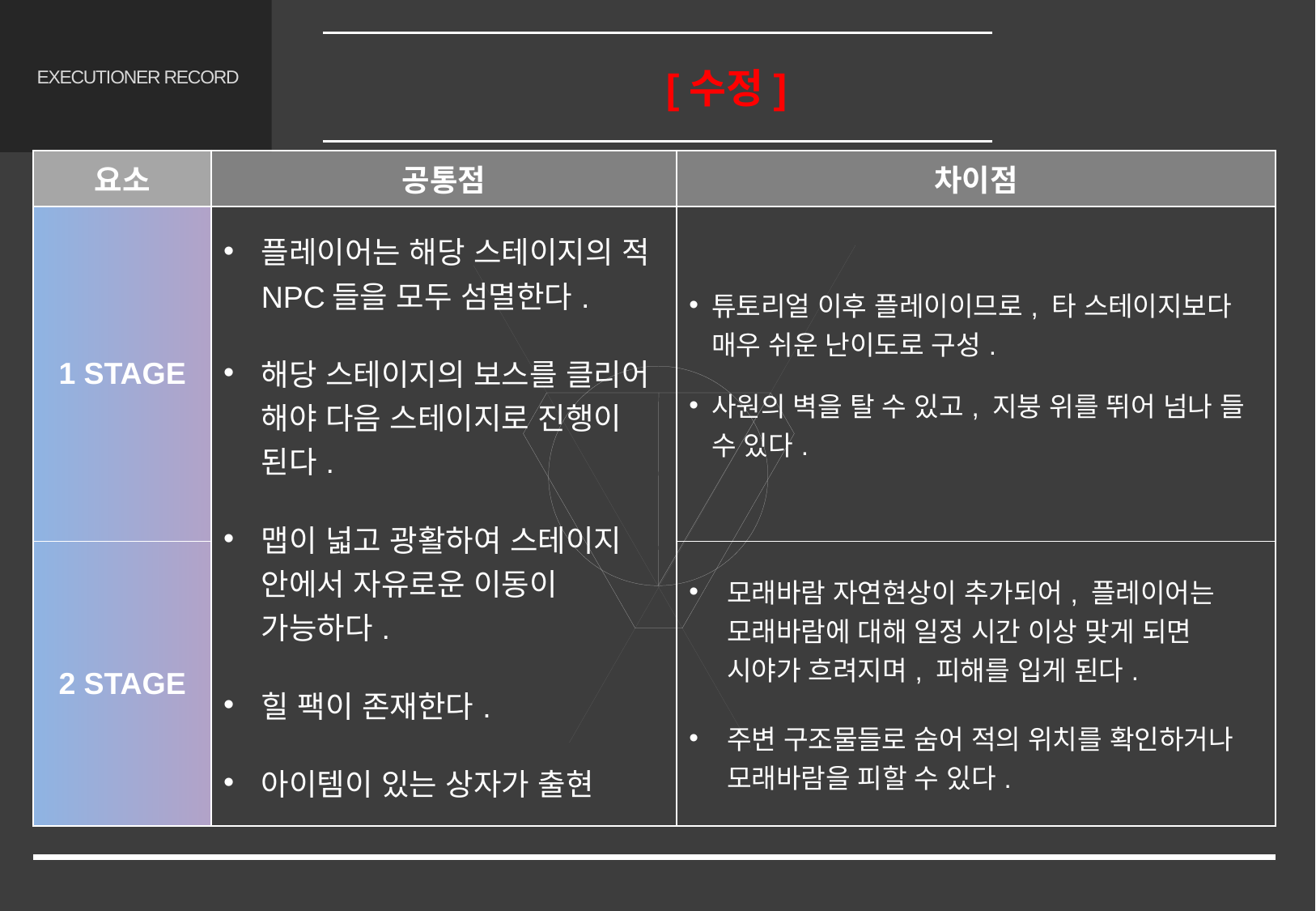

레벨 디자인
4.4 맵 [수정]
# EXECUTIONER RECORD
| 요소 | 공통점 | 차이점 |
| --- | --- | --- |
| 1 STAGE | 플레이어는 해당 스테이지의 적 NPC들을 모두 섬멸한다. 해당 스테이지의 보스를 클리어 해야 다음 스테이지로 진행이 된다. 맵이 넓고 광활하여 스테이지 안에서 자유로운 이동이 가능하다. 힐 팩이 존재한다. 아이템이 있는 상자가 출현 | 튜토리얼 이후 플레이이므로, 타 스테이지보다 매우 쉬운 난이도로 구성. 사원의 벽을 탈 수 있고, 지붕 위를 뛰어 넘나 들 수 있다. |
| 2 STAGE |  | 모래바람 자연현상이 추가되어, 플레이어는 모래바람에 대해 일정 시간 이상 맞게 되면 시야가 흐려지며, 피해를 입게 된다. 주변 구조물들로 숨어 적의 위치를 확인하거나 모래바람을 피할 수 있다. |

45/65